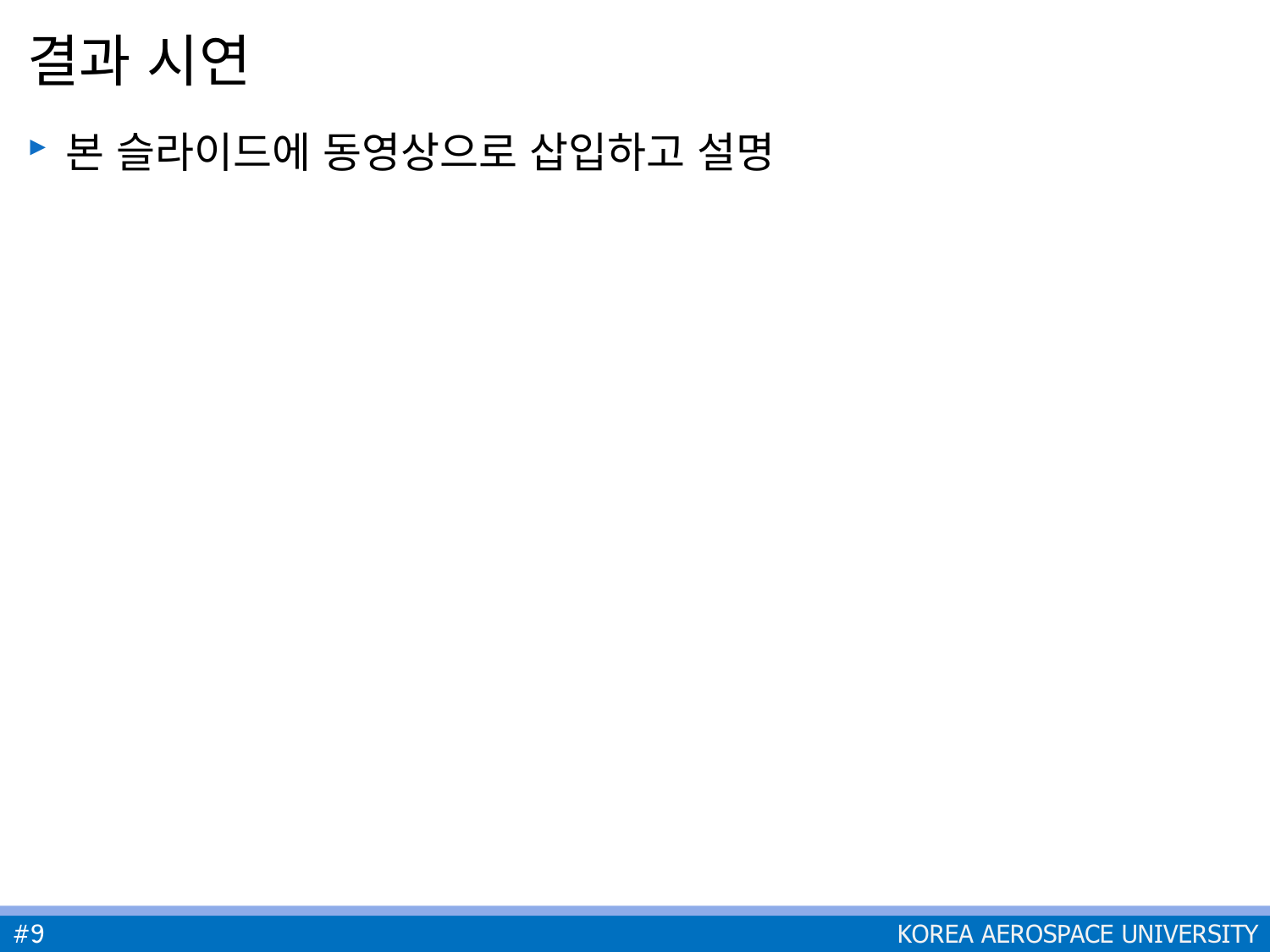

# 결과 시연
본 슬라이드에 동영상으로 삽입하고 설명
#9